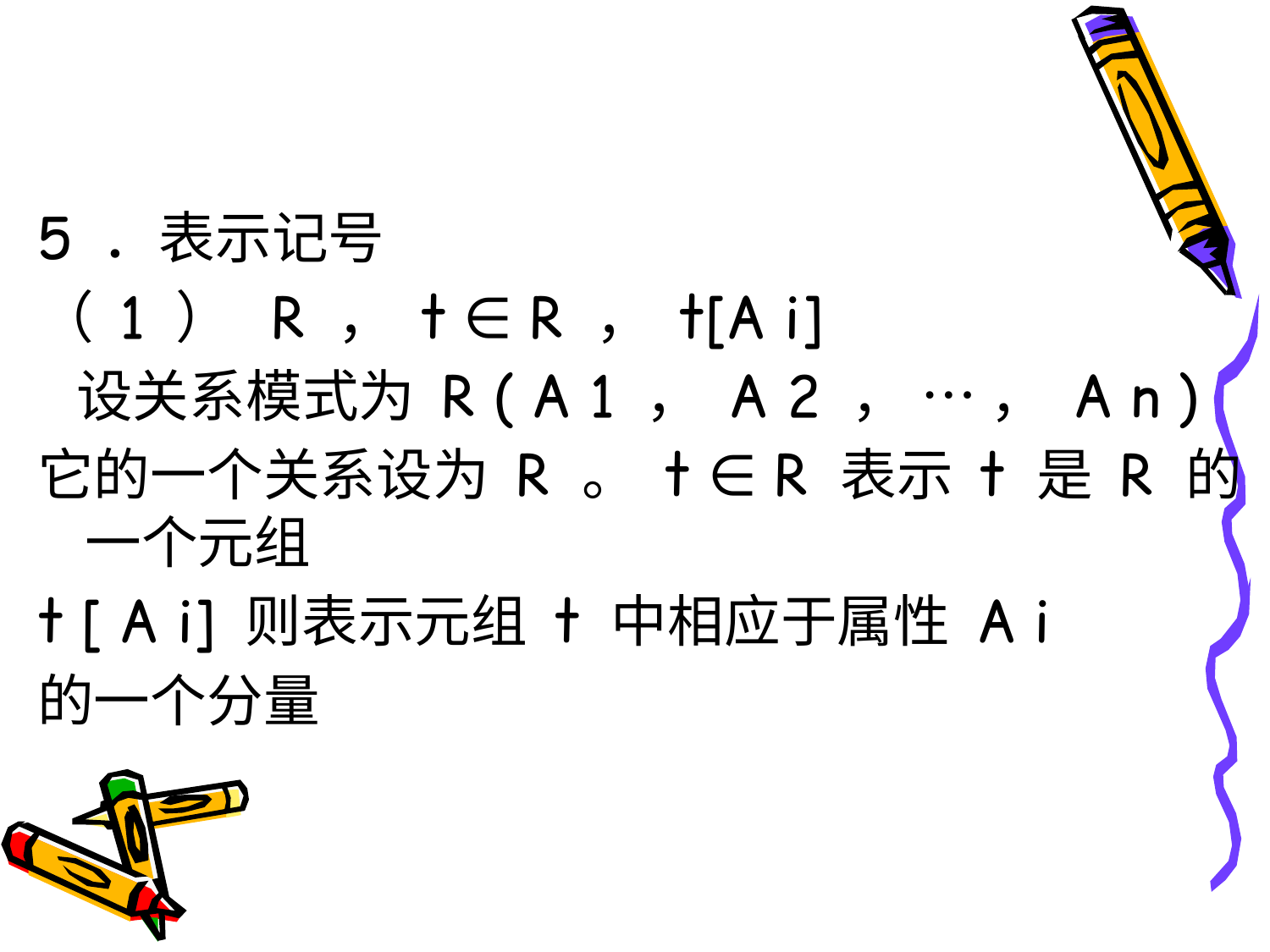

#
5 ．表示记号
（ 1 ）  R ， t ∈ R ， t[A i]
  设关系模式为 R ( A 1 ， A 2 ， … ， A n )
它的一个关系设为 R 。 t ∈ R 表示 t 是 R 的一个元组
t [ A i] 则表示元组 t 中相应于属性 A i
的一个分量